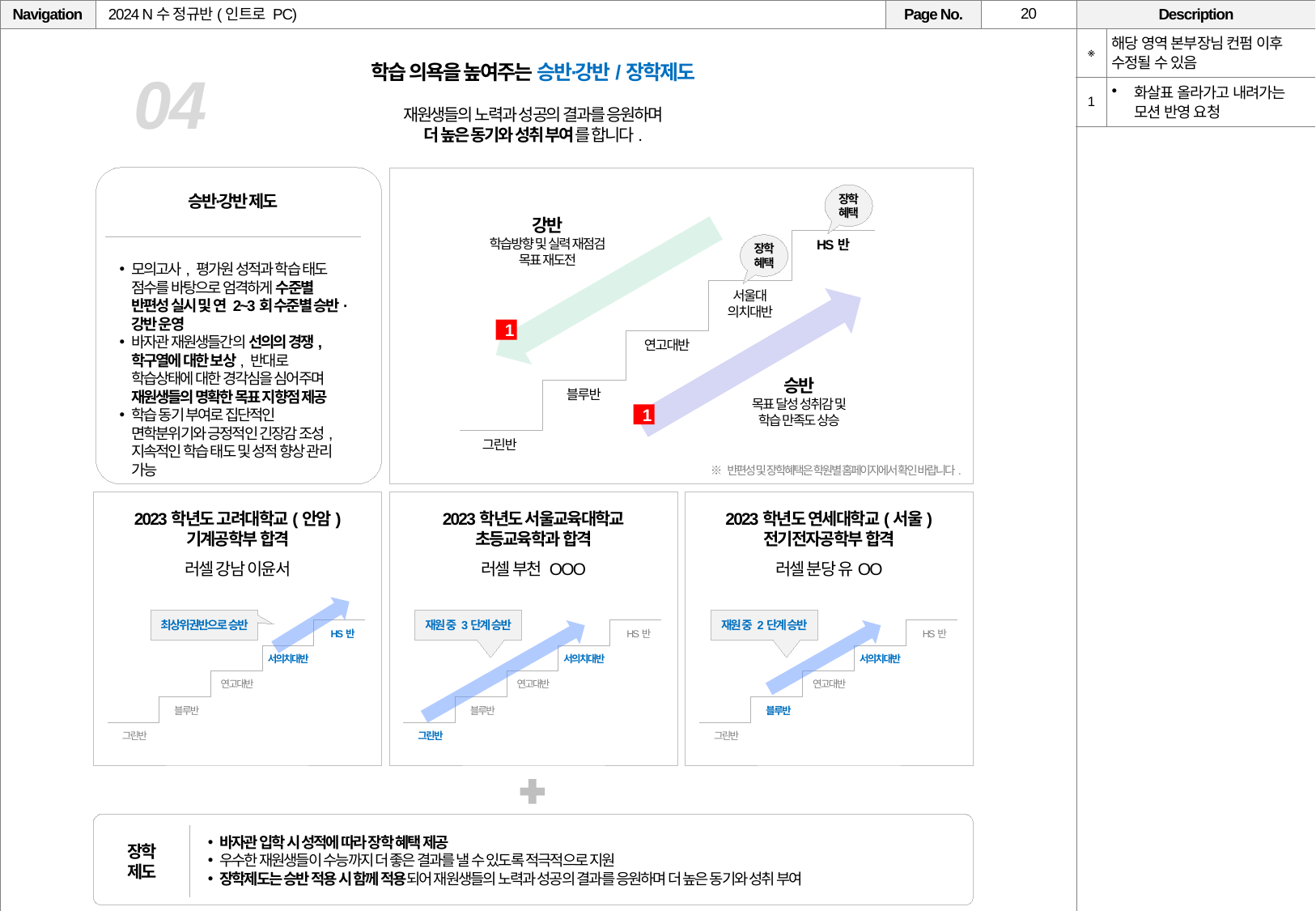

# 2024 N수 정규반(인트로 PC)
| ※ | 해당 영역 본부장님 컨펌 이후 수정될 수 있음 |
| --- | --- |
| 1 | 화살표 올라가고 내려가는 모션 반영 요청 |
학습 의욕을 높여주는 승반∙강반/장학제도

재원생들의 노력과 성공의 결과를 응원하며
더 높은 동기와 성취 부여를 합니다.
04

장학
혜택
승반∙강반 제도
강반
학습방향 및 실력 재점검
목표 재도전
HS반

장학
혜택
모의고사, 평가원 성적과 학습 태도 점수를 바탕으로 엄격하게 수준별 반편성 실시 및 연 2~3회 수준별 승반·강반 운영
바자관 재원생들간의 선의의 경쟁, 학구열에 대한 보상, 반대로 학습상태에 대한 경각심을 심어주며 재원생들의 명확한 목표 지향점 제공
학습 동기 부여로 집단적인 면학분위기와 긍정적인 긴장감 조성, 지속적인 학습 태도 및 성적 향상 관리 가능
서울대
의치대반
1
연고대반
승반
목표 달성 성취감 및
학습 만족도 상승
블루반
1
그린반
※  반편성 및 장학혜택은 학원별 홈페이지에서 확인 바랍니다.

2023학년도 고려대학교(안암)
기계공학부 합격

러셀 강남 이윤서
2023학년도 서울교육대학교
초등교육학과 합격

러셀 부천 OOO
2023학년도 연세대학교(서울)
전기전자공학부 합격

러셀 분당 유OO

최상위권반으로 승반
재원 중 3단계 승반
재원 중 2단계 승반
HS반
서의치대반
연고대반
블루반
그린반
HS반
서의치대반
연고대반
블루반
그린반
HS반
서의치대반
연고대반
블루반
그린반

바자관 입학 시 성적에 따라 장학 혜택 제공
우수한 재원생들이 수능까지 더 좋은 결과를 낼 수 있도록 적극적으로 지원
장학제도는 승반 적용 시 함께 적용되어 재원생들의 노력과 성공의 결과를 응원하며 더 높은 동기와 성취 부여
장학
제도